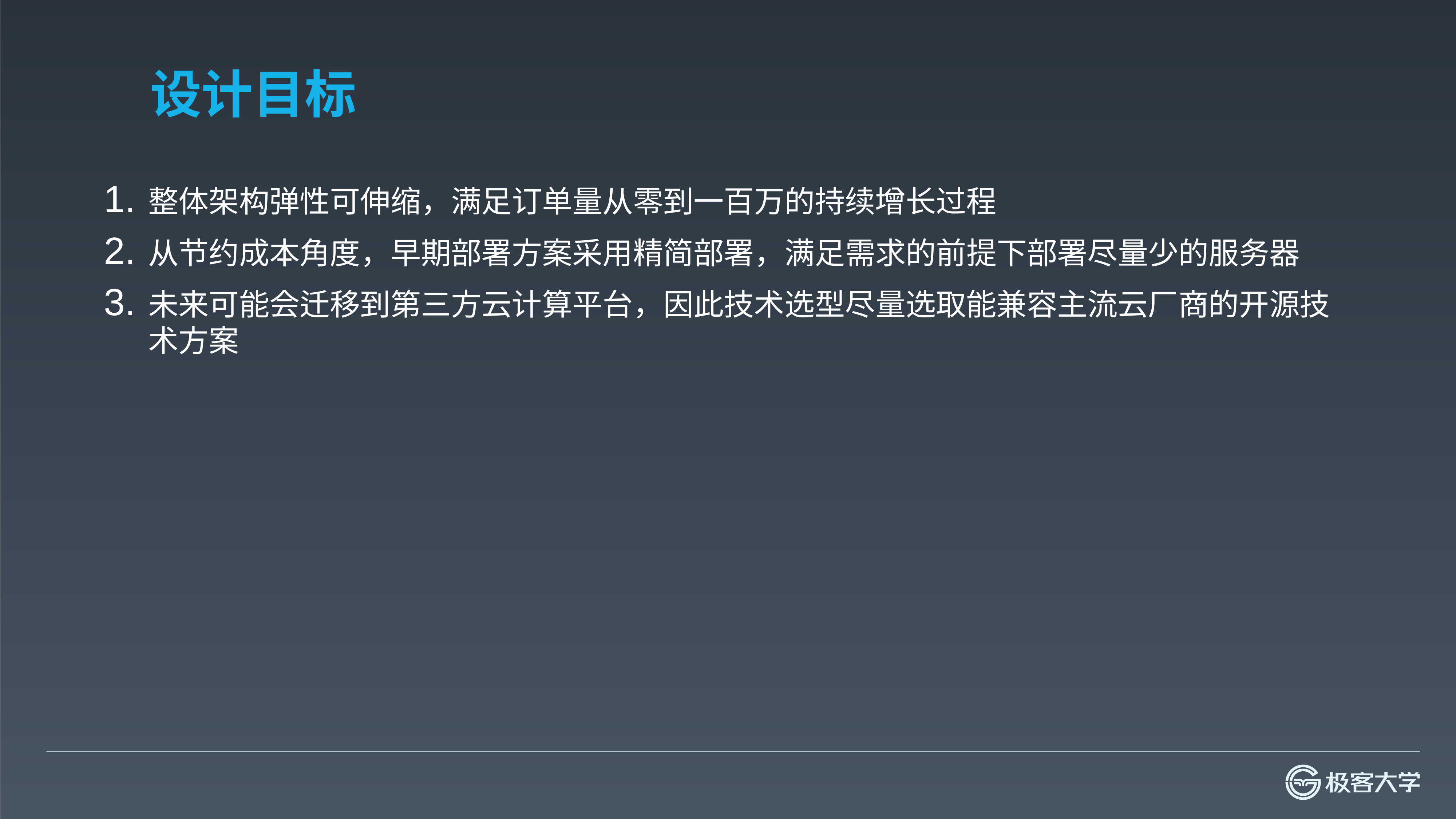

# 设计目标
整体架构弹性可伸缩，满足订单量从零到一百万的持续增长过程
从节约成本角度，早期部署方案采用精简部署，满足需求的前提下部署尽量少的服务器
未来可能会迁移到第三方云计算平台，因此技术选型尽量选取能兼容主流云厂商的开源技术方案